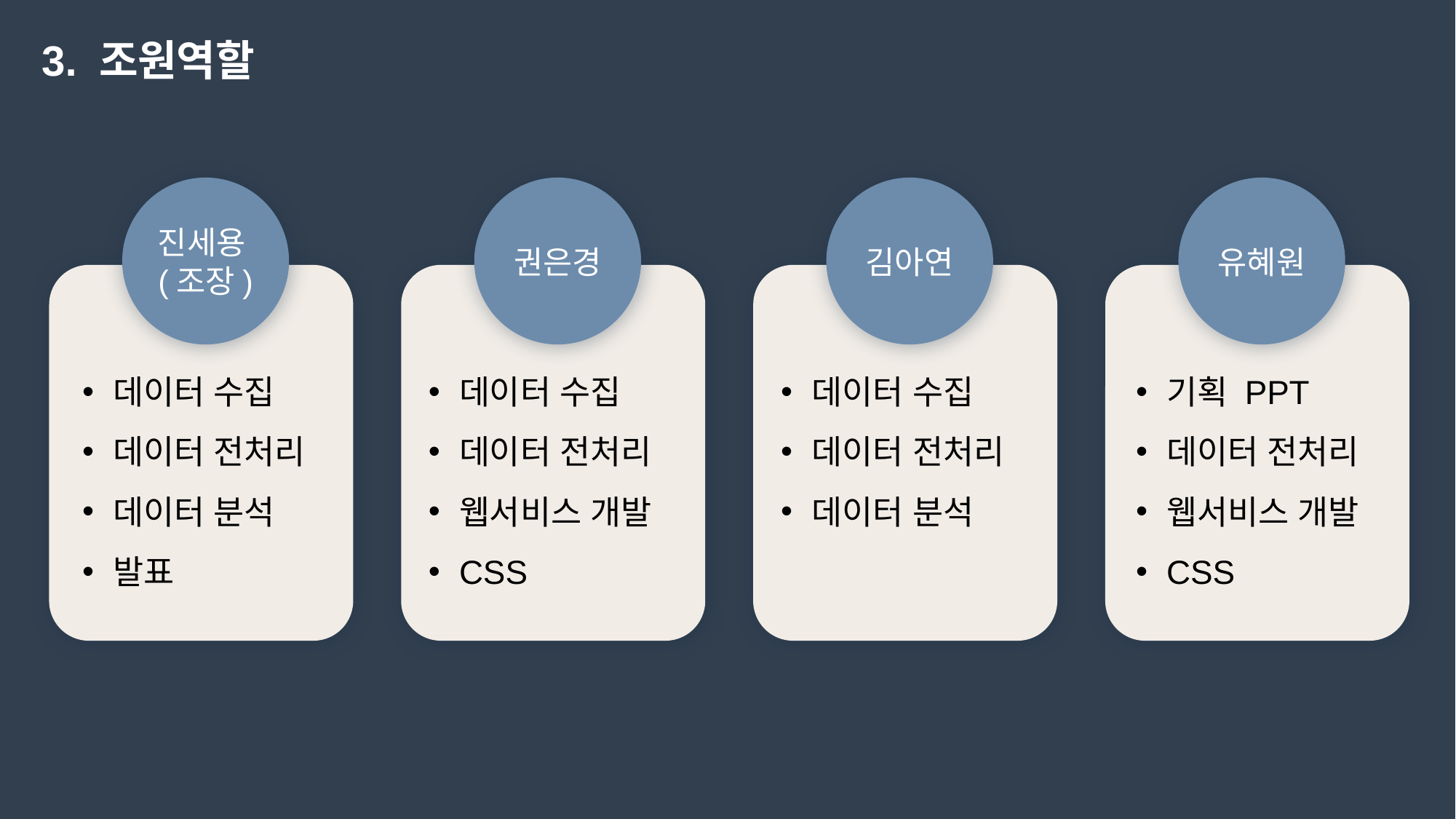

3. 조원역할

진세용(조장)

권은경

김아연

유혜원

데이터 수집
데이터 전처리
데이터 분석
발표
데이터 수집
데이터 전처리
웹서비스 개발
CSS
데이터 수집
데이터 전처리
데이터 분석

기획 PPT
데이터 전처리
웹서비스 개발
CSS